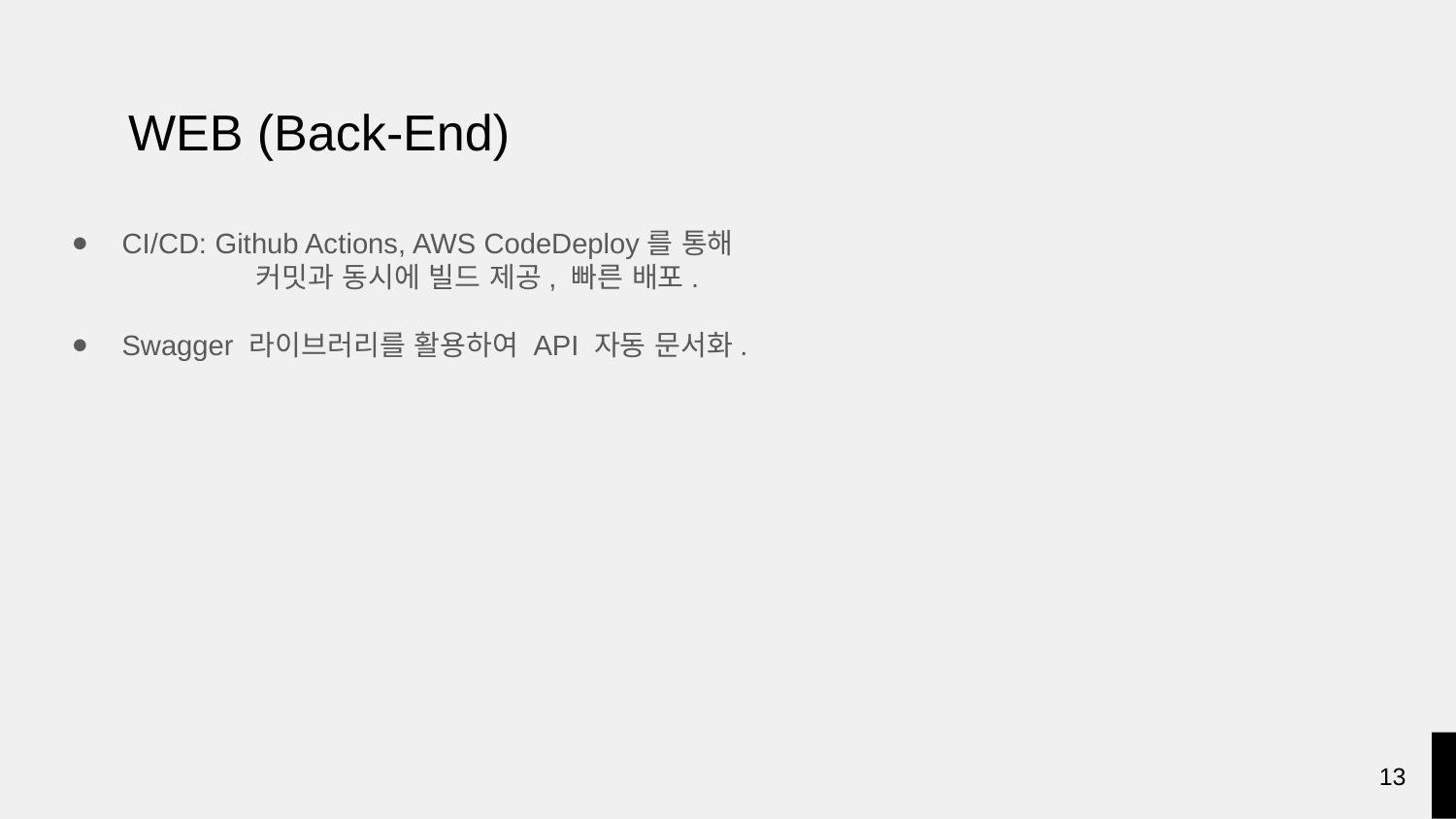

# WEB (Back-End)
CI/CD: Github Actions, AWS CodeDeploy를 통해
	    커밋과 동시에 빌드 제공, 빠른 배포.

Swagger 라이브러리를 활용하여 API 자동 문서화.

13